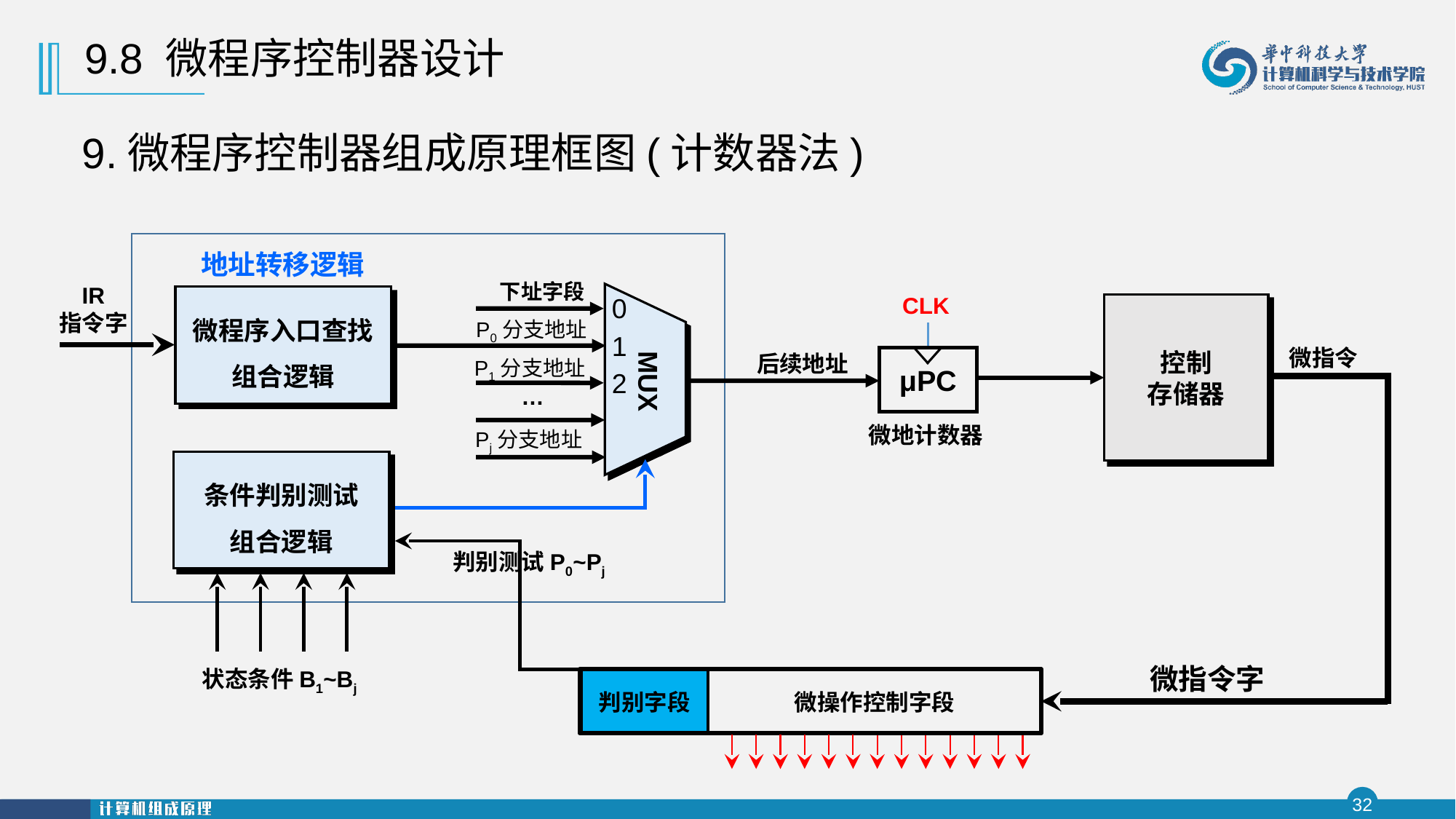

9.8 微程序控制器设计
9.微程序控制器组成原理框图(计数器法)

地址转移逻辑
下址字段
0
微程序入口查找组合逻辑

P0分支地址
1

P1分支地址
MUX
2
…

Pj分支地址
条件判别测试
组合逻辑

判别测试P0~Pj
IR
指令字
CLK
μPC
微地计数器
控制
存储器
微指令
后续地址

微指令字
状态条件B1~Bj

判别字段
微操作控制字段